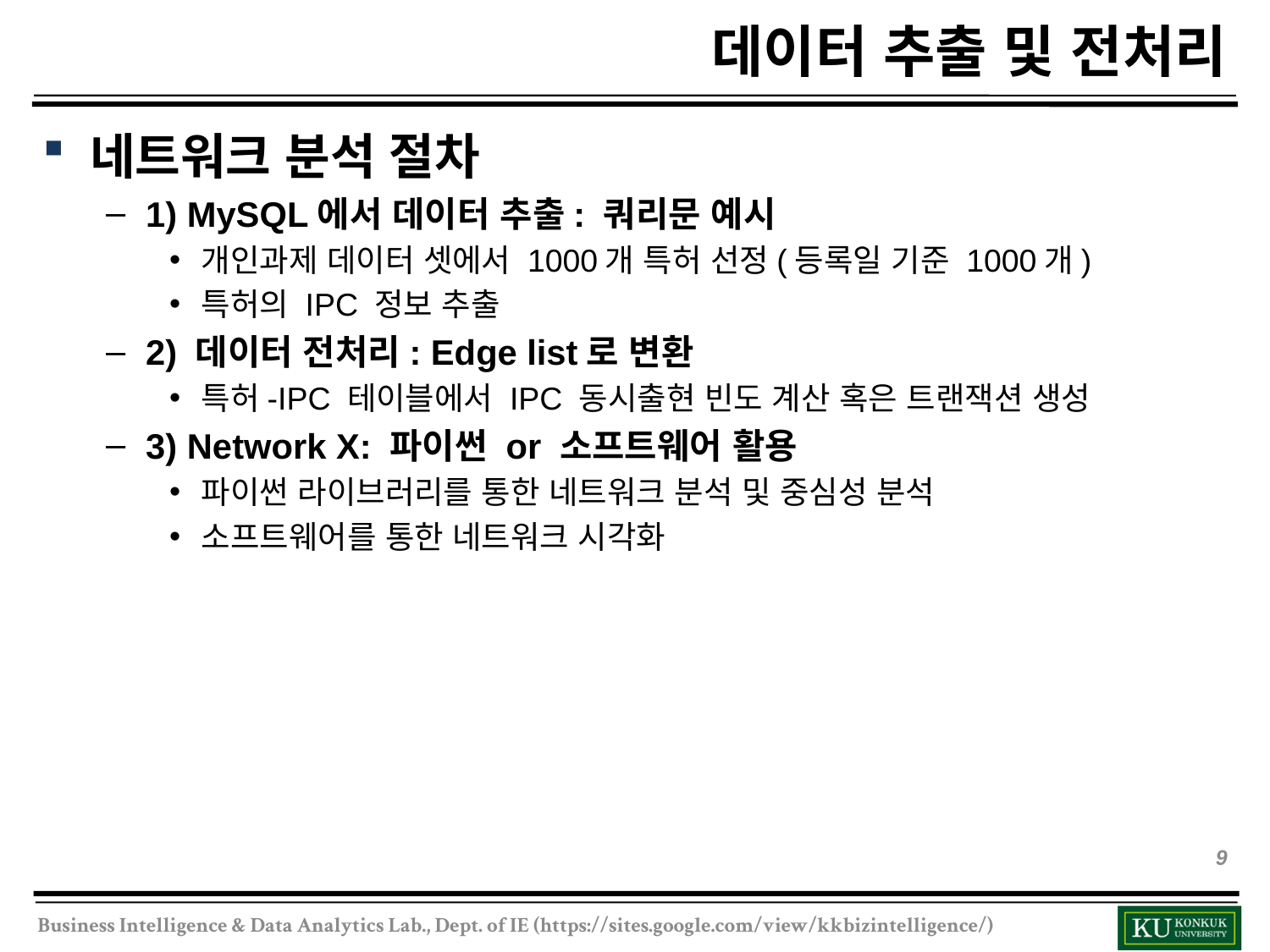

# 데이터 추출 및 전처리
네트워크 분석 절차
1) MySQL에서 데이터 추출: 쿼리문 예시
개인과제 데이터 셋에서 1000개 특허 선정(등록일 기준 1000개)
특허의 IPC 정보 추출
2) 데이터 전처리: Edge list로 변환
특허-IPC 테이블에서 IPC 동시출현 빈도 계산 혹은 트랜잭션 생성
3) Network X: 파이썬 or 소프트웨어 활용
파이썬 라이브러리를 통한 네트워크 분석 및 중심성 분석
소프트웨어를 통한 네트워크 시각화
9
Business Intelligence & Data Analytics Lab., Dept. of IE (https://sites.google.com/view/kkbizintelligence/)